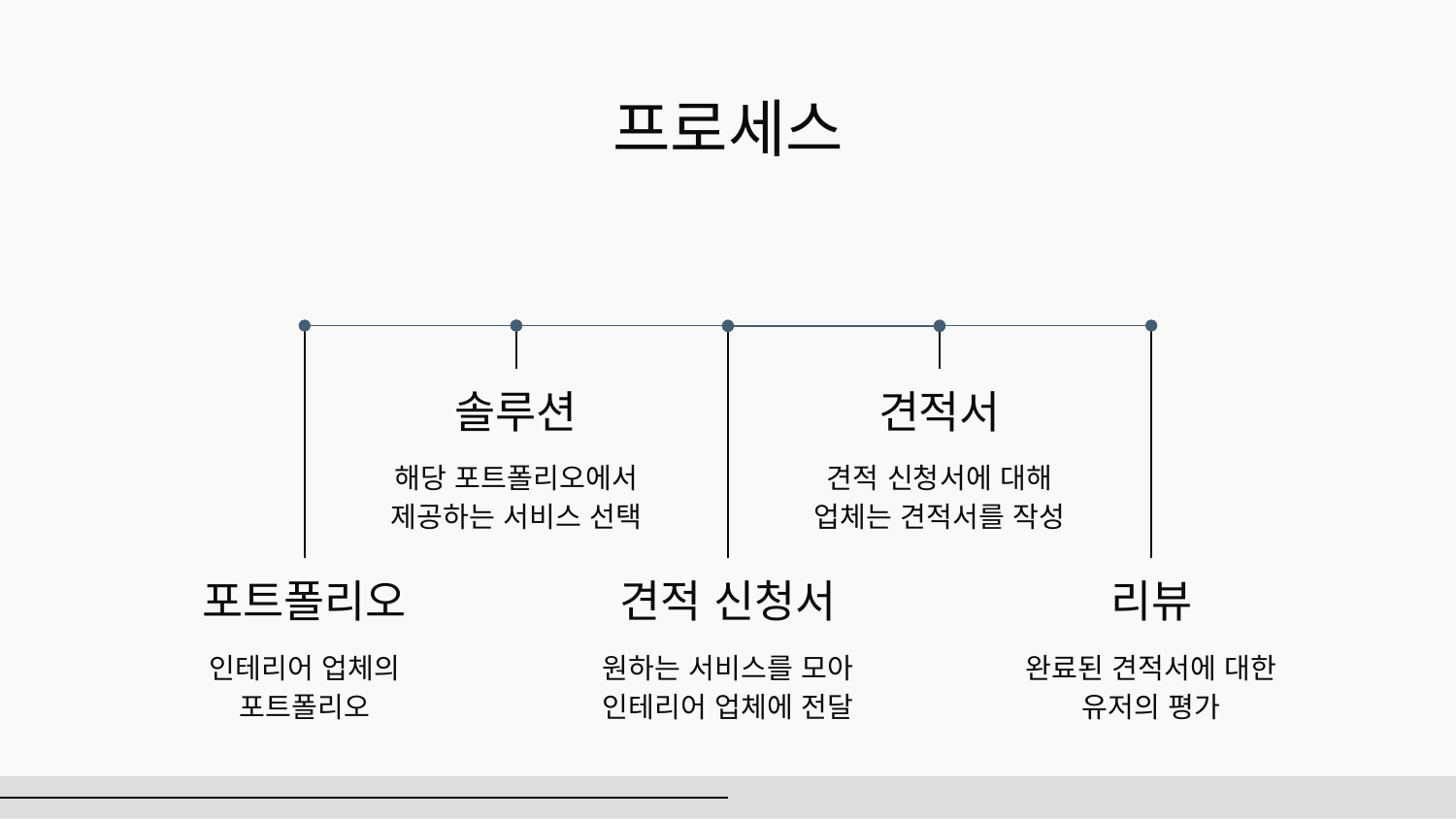

# 프로세스
솔루션
견적서
해당 포트폴리오에서
제공하는 서비스 선택
견적 신청서에 대해
업체는 견적서를 작성
포트폴리오
견적 신청서
리뷰
인테리어 업체의
포트폴리오
원하는 서비스를 모아
인테리어 업체에 전달
완료된 견적서에 대한
유저의 평가